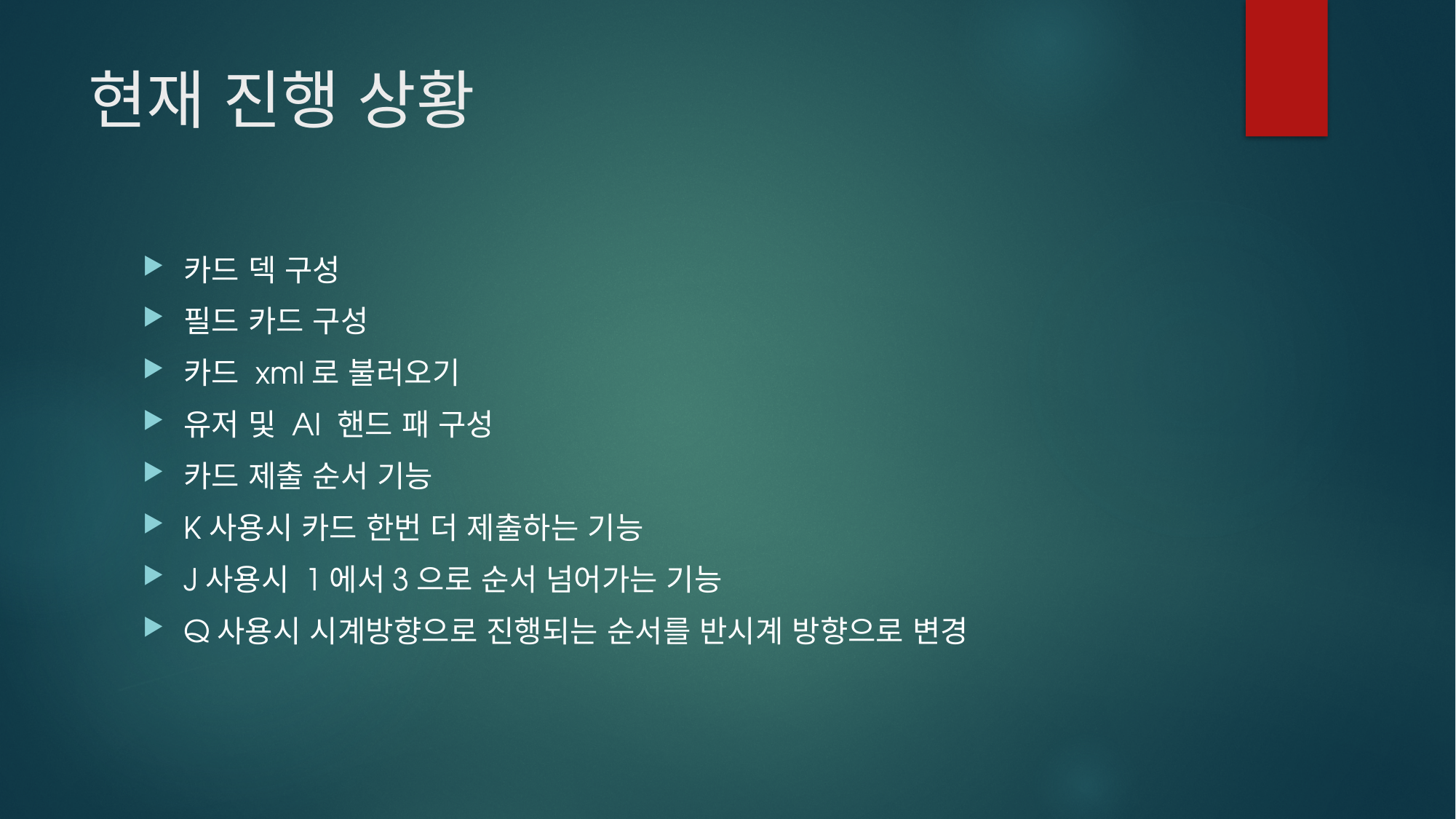

# 현재 진행 상황
카드 덱 구성
필드 카드 구성
카드 xml로 불러오기
유저 및 AI 핸드 패 구성
카드 제출 순서 기능
K사용시 카드 한번 더 제출하는 기능
J사용시 1에서3으로 순서 넘어가는 기능
Q사용시 시계방향으로 진행되는 순서를 반시계 방향으로 변경